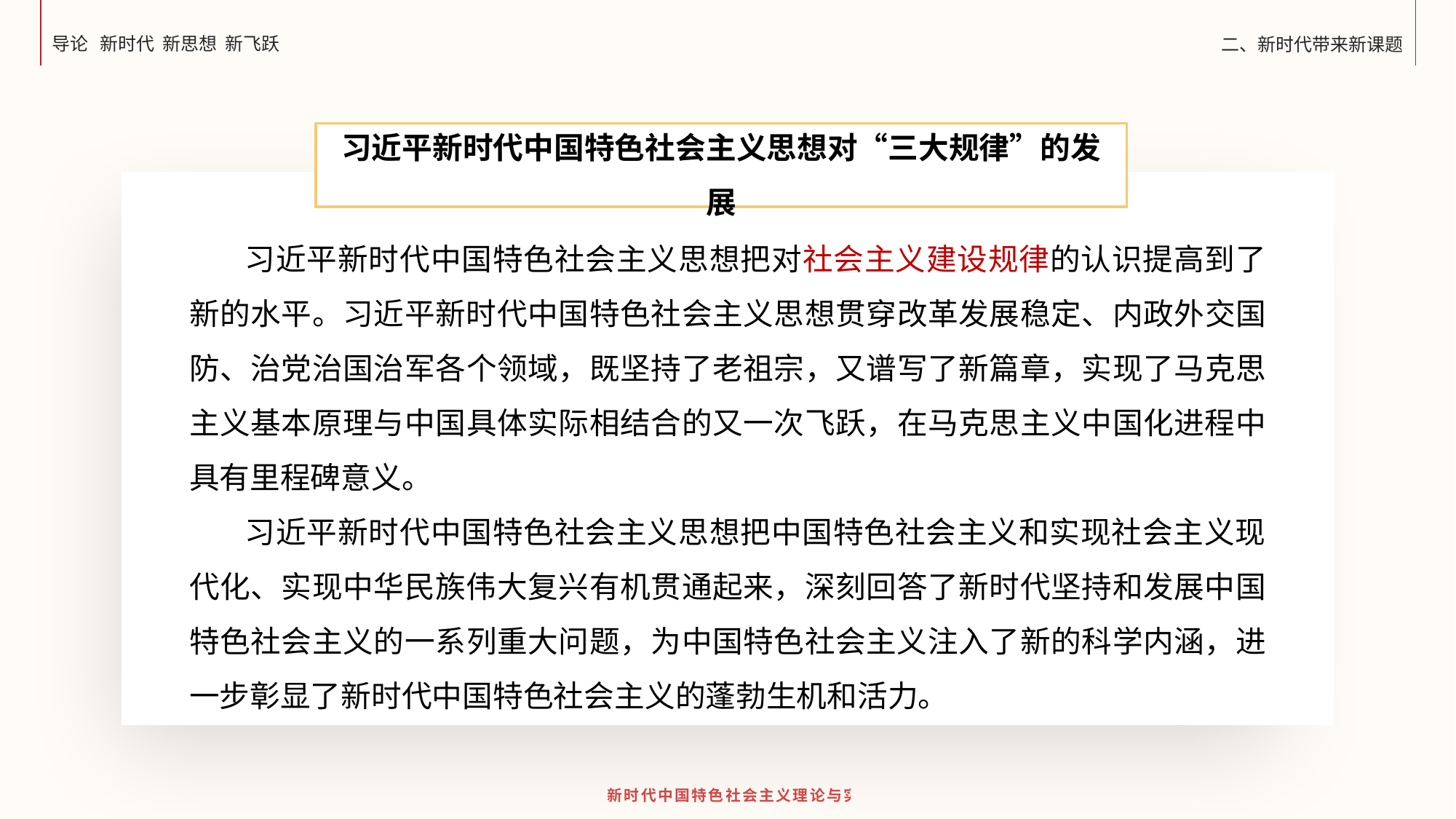

习近平新时代中国特色社会主义思想对“三大规律”的发展

习近平新时代中国特色社会主义思想把对社会主义建设规律的认识提高到了新的水平。习近平新时代中国特色社会主义思想贯穿改革发展稳定、内政外交国防、治党治国治军各个领域，既坚持了老祖宗，又谱写了新篇章，实现了马克思主义基本原理与中国具体实际相结合的又一次飞跃，在马克思主义中国化进程中具有里程碑意义。
习近平新时代中国特色社会主义思想把中国特色社会主义和实现社会主义现代化、实现中华民族伟大复兴有机贯通起来，深刻回答了新时代坚持和发展中国特色社会主义的一系列重大问题，为中国特色社会主义注入了新的科学内涵，进一步彰显了新时代中国特色社会主义的蓬勃生机和活力。